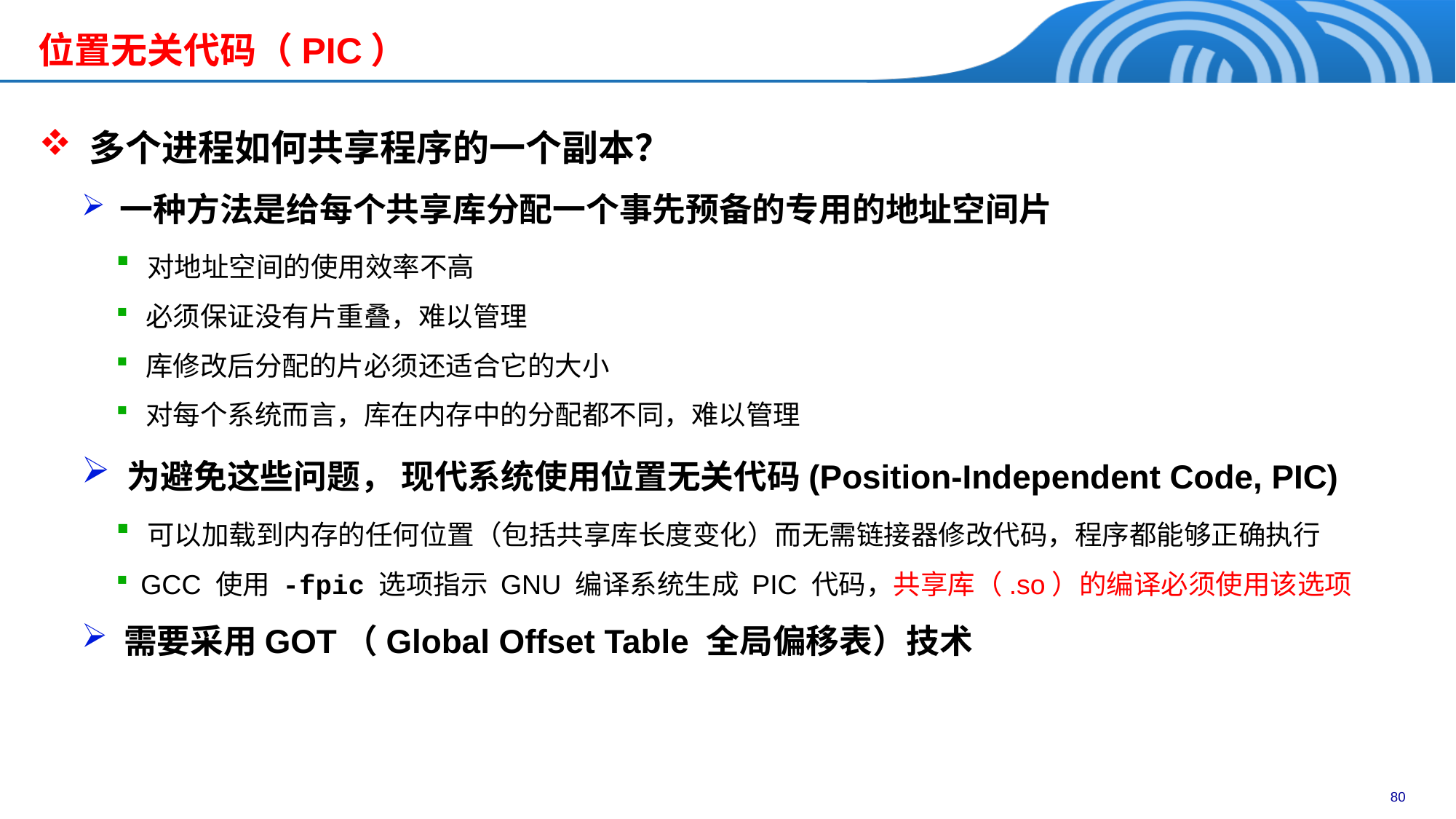

位置无关代码（PIC）
 多个进程如何共享程序的一个副本？
 一种方法是给每个共享库分配一个事先预备的专用的地址空间片
 对地址空间的使用效率不高
 必须保证没有片重叠，难以管理
 库修改后分配的片必须还适合它的大小
 对每个系统而言，库在内存中的分配都不同，难以管理
 为避免这些问题， 现代系统使用位置无关代码(Position-Independent Code, PIC)
 可以加载到内存的任何位置（包括共享库长度变化）而无需链接器修改代码，程序都能够正确执行
 GCC 使用 -fpic 选项指示 GNU 编译系统生成 PIC 代码，共享库（.so）的编译必须使用该选项
 需要采用GOT（Global Offset Table 全局偏移表）技术